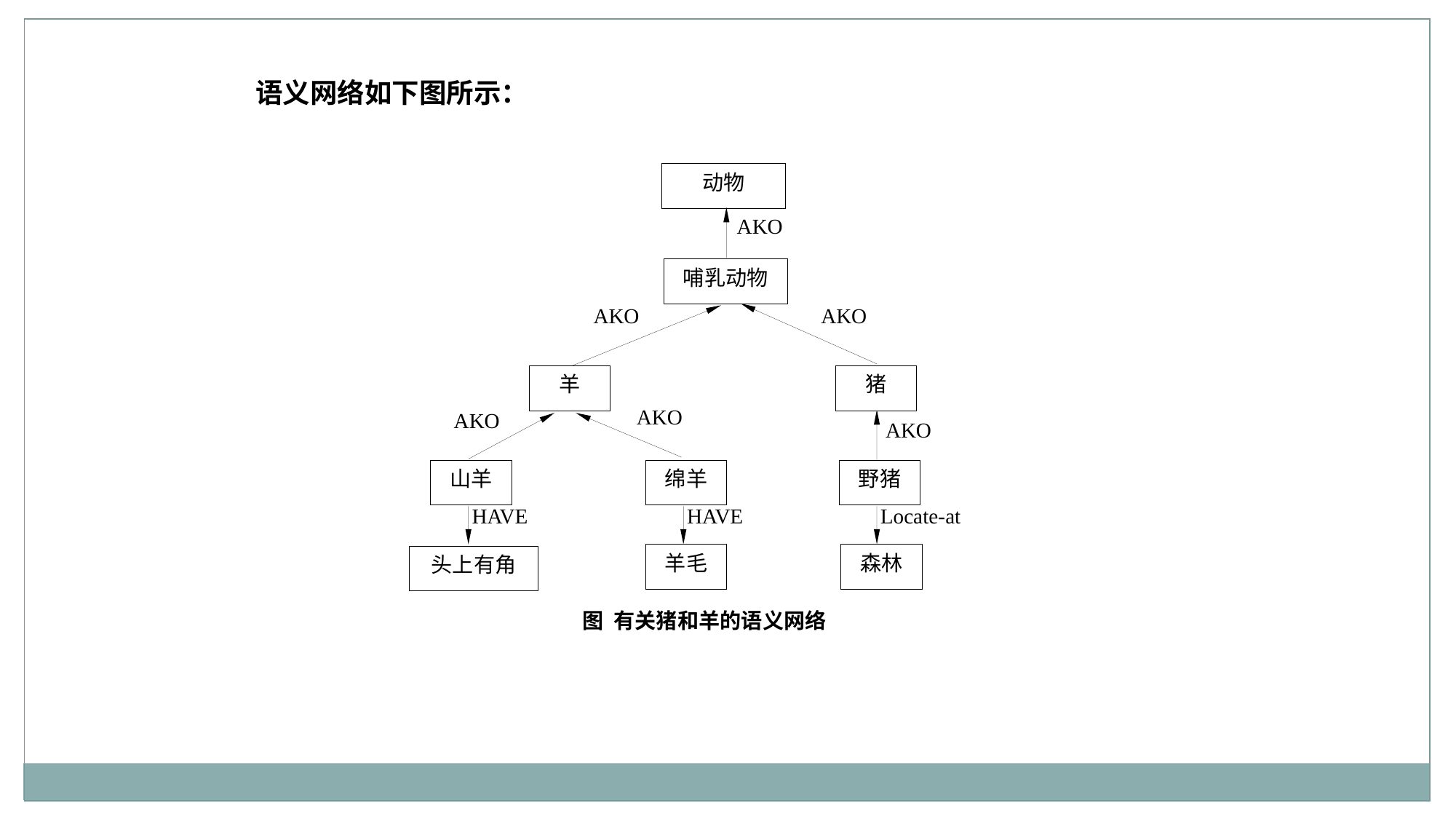

语义网络如下图所示：
动物

哺乳动物
AKO
AKO

羊
猪
AKO
AKO

山羊
绵羊
野猪

羊毛
森林
头上有角
图  有关猪和羊的语义网络
AKO
AKO
HAVE
HAVE
Locate-at